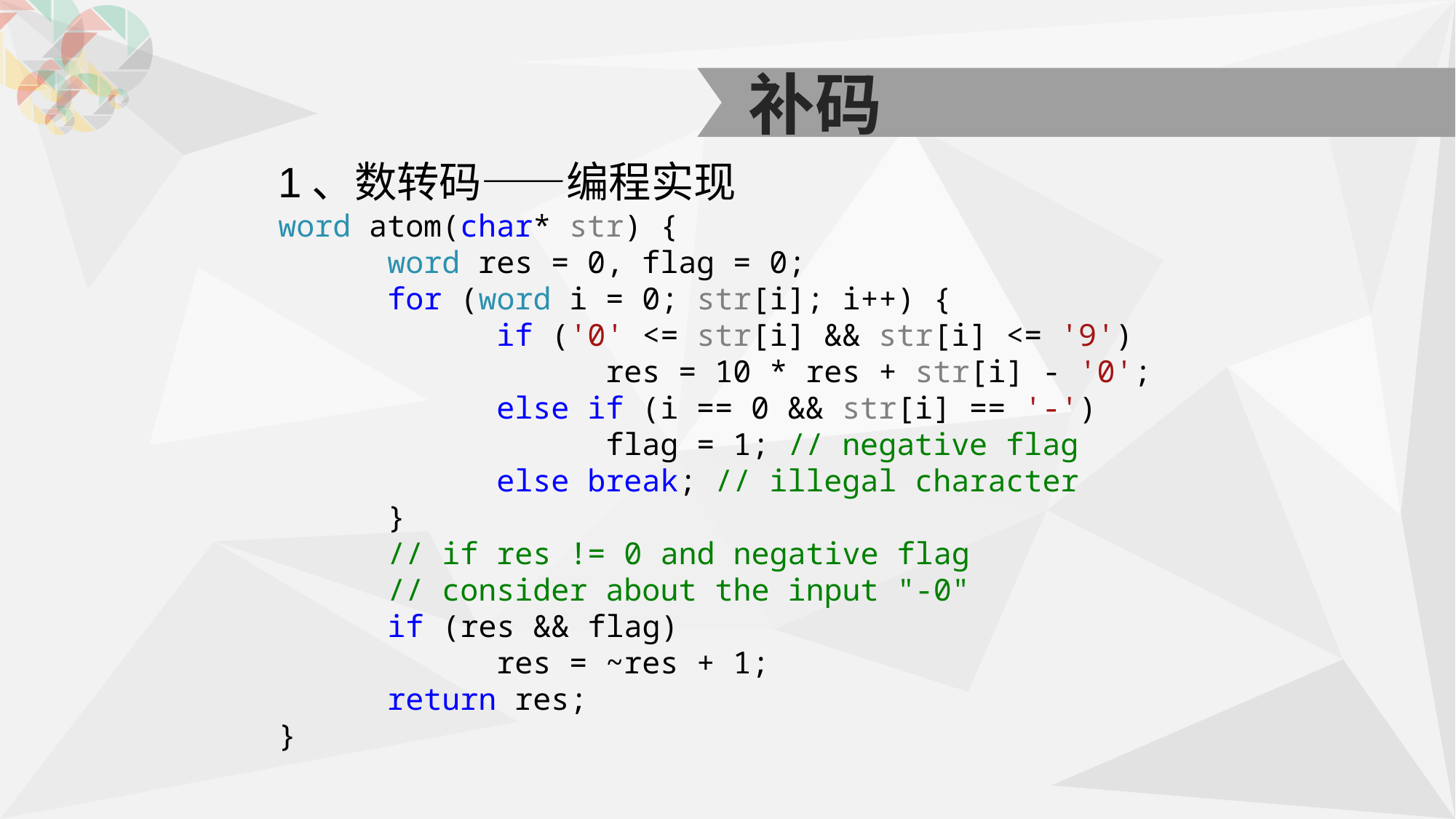

补码

1、数转码——编程实现
word atom(char* str) {
	word res = 0, flag = 0;
	for (word i = 0; str[i]; i++) {
		if ('0' <= str[i] && str[i] <= '9')
			res = 10 * res + str[i] - '0';
		else if (i == 0 && str[i] == '-')
			flag = 1; // negative flag
		else break; // illegal character
	}
	// if res != 0 and negative flag
	// consider about the input "-0"
	if (res && flag)
		res = ~res + 1;
	return res;
}